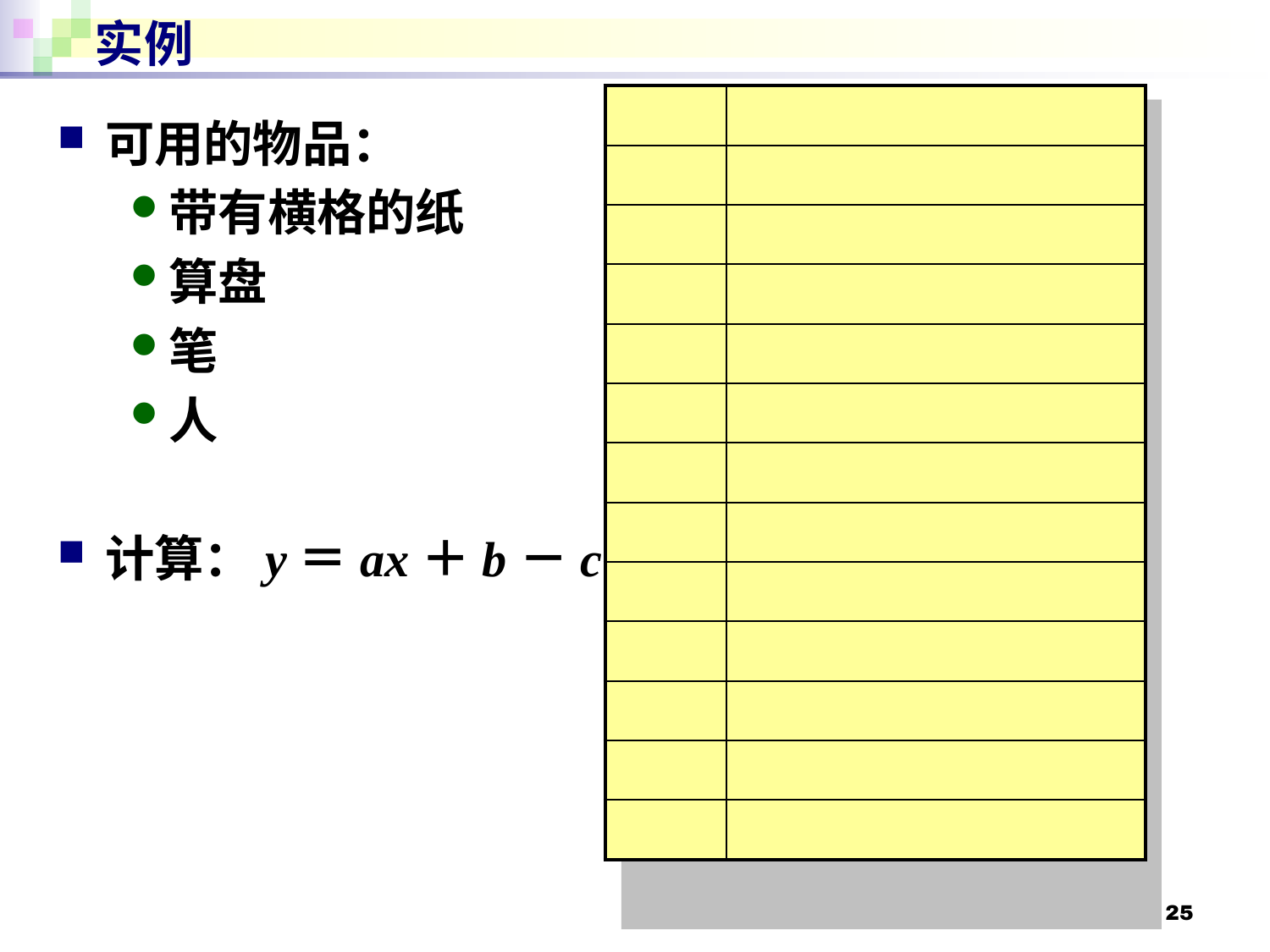

# 实例
|  |  |
| --- | --- |
|  |  |
|  |  |
|  |  |
|  |  |
|  |  |
|  |  |
|  |  |
|  |  |
|  |  |
|  |  |
|  |  |
|  |  |
|  |  |

可用的物品：
带有横格的纸
算盘
笔
人

计算：y＝ax＋b－c
25